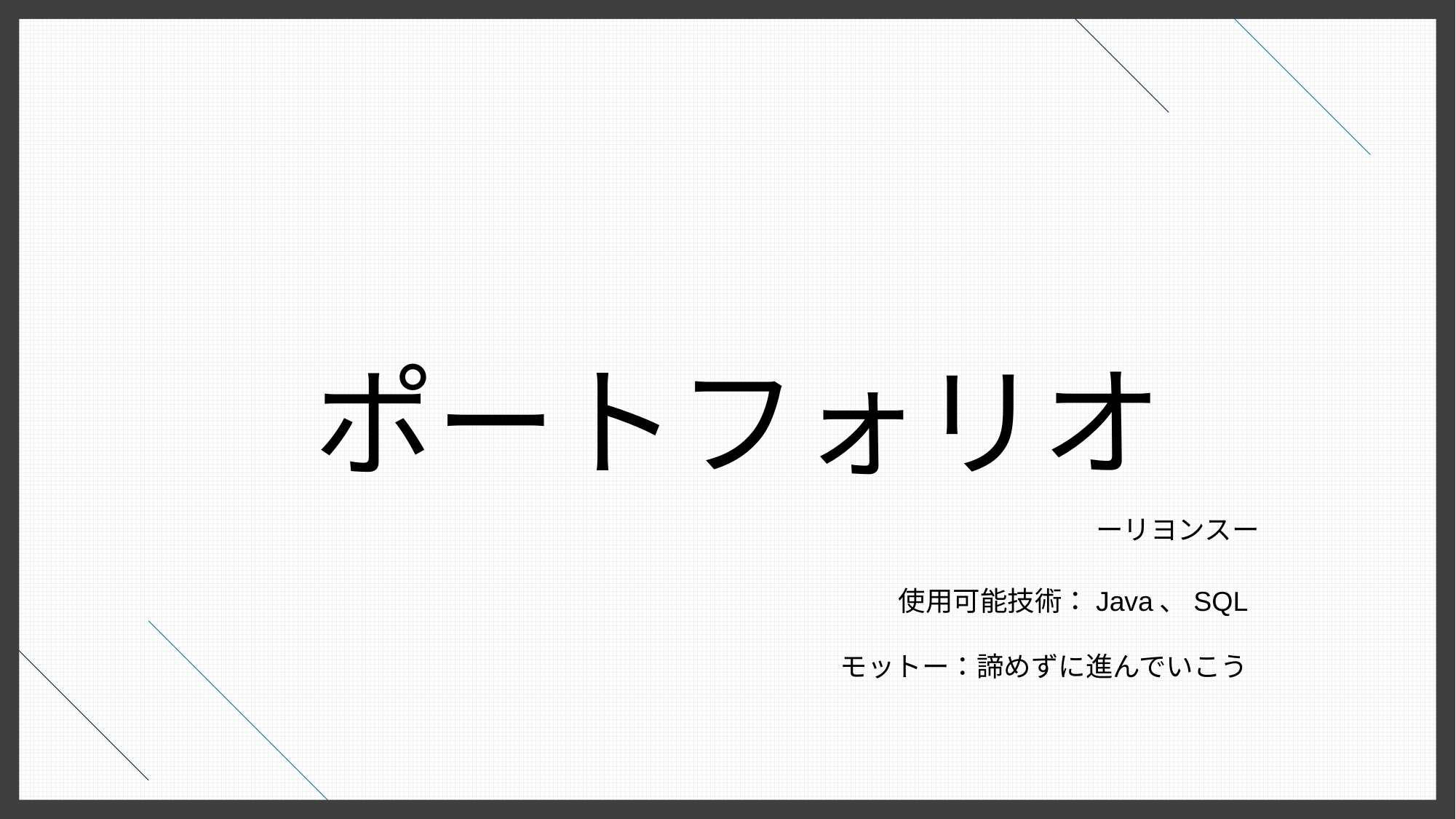

ポートフォリオ
ーリヨンスー
使用可能技術：Java、SQL
モットー：諦めずに進んでいこう